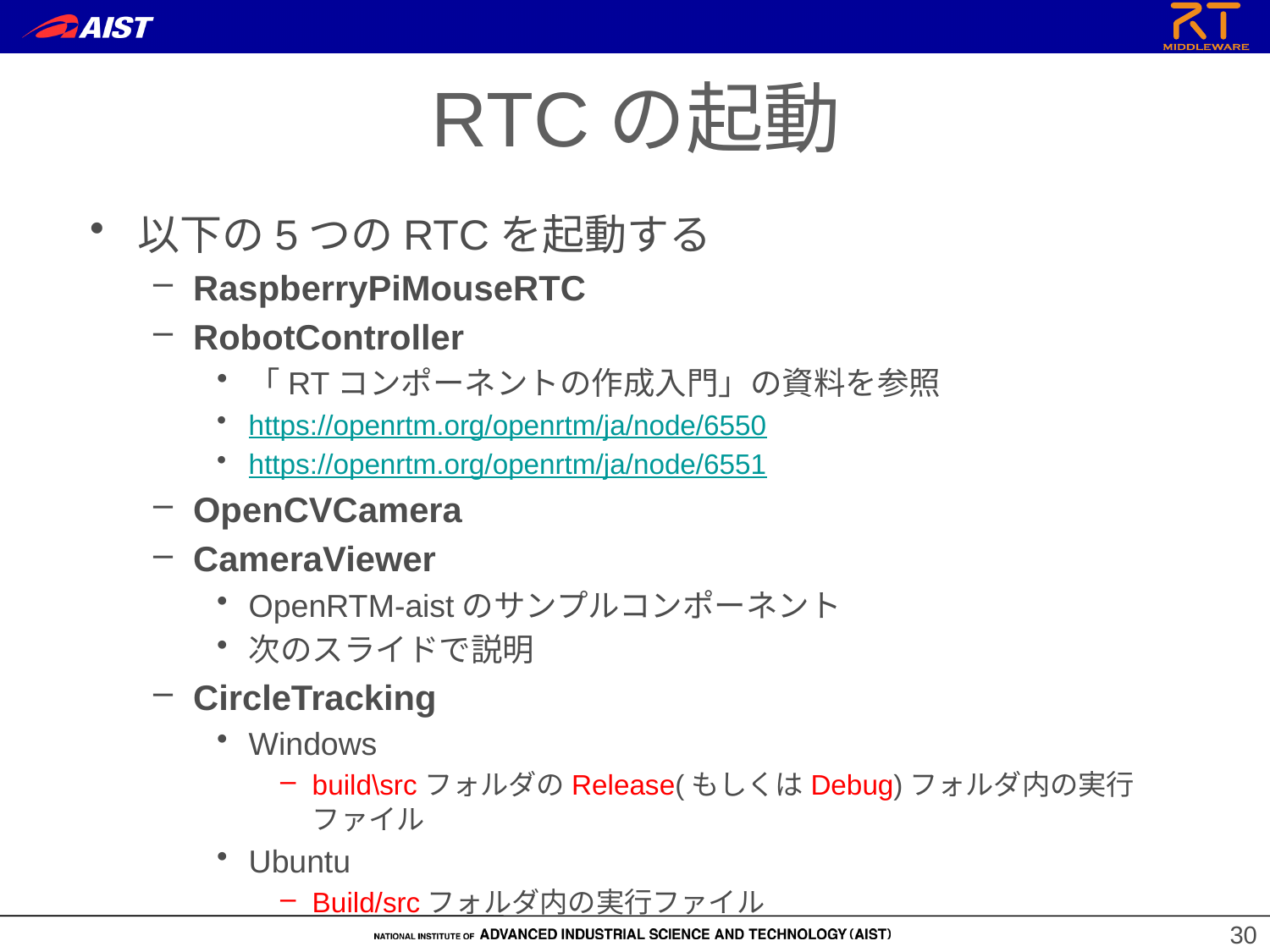

RTCの起動
以下の5つのRTCを起動する
RaspberryPiMouseRTC
RobotController
「RTコンポーネントの作成入門」の資料を参照
https://openrtm.org/openrtm/ja/node/6550
https://openrtm.org/openrtm/ja/node/6551
OpenCVCamera
CameraViewer
OpenRTM-aistのサンプルコンポーネント
次のスライドで説明
CircleTracking
Windows
build\srcフォルダのRelease(もしくはDebug)フォルダ内の実行ファイル
Ubuntu
Build/srcフォルダ内の実行ファイル
30